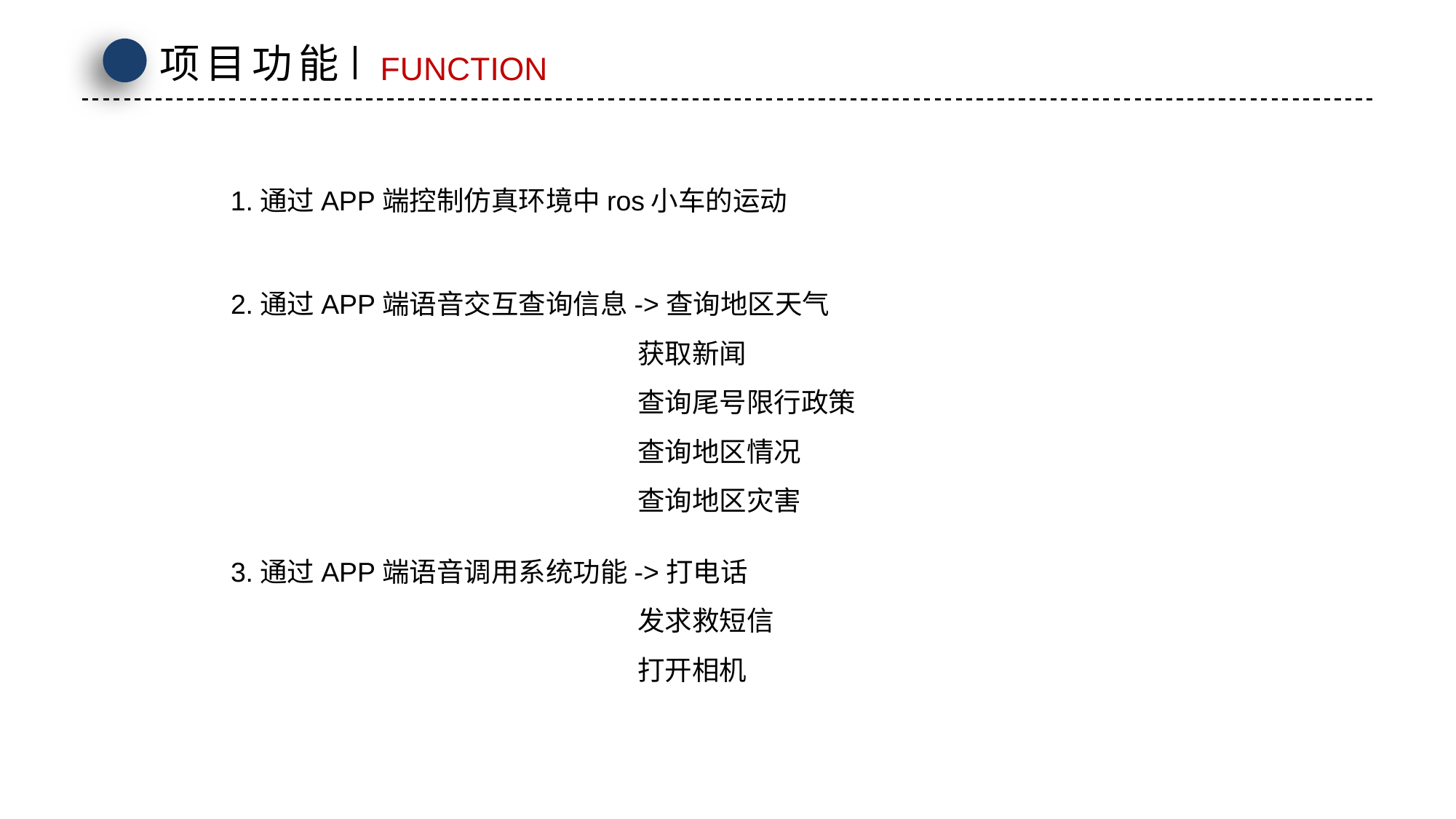

项目功能

FUNCTION
1.通过APP端控制仿真环境中ros小车的运动
2.通过APP端语音交互查询信息->查询地区天气
   获取新闻
   查询尾号限行政策
   查询地区情况
   查询地区灾害
3.通过APP端语音调用系统功能->打电话
   发求救短信
   打开相机